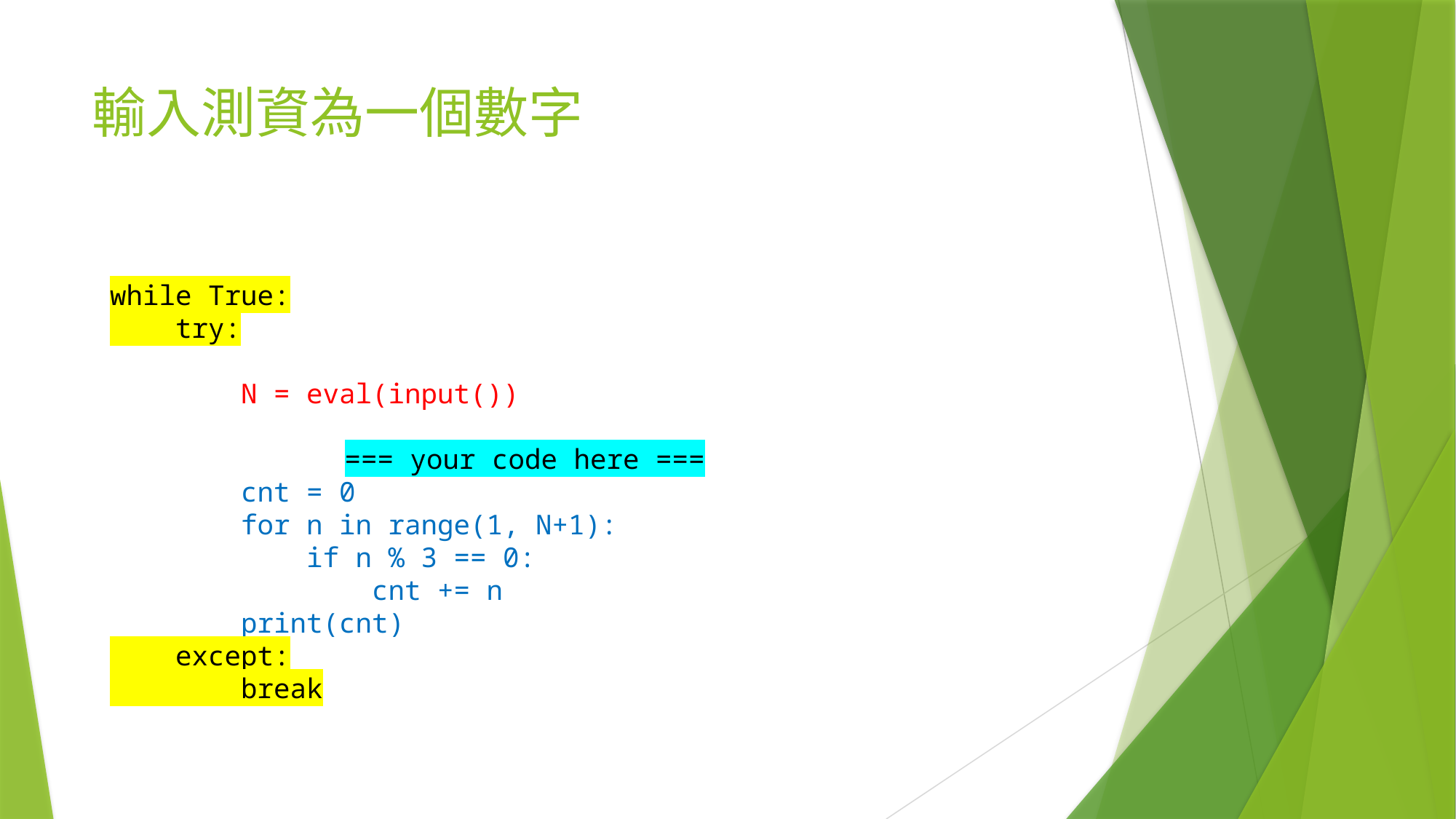

# 輸入測資為一個數字
﻿while True:
    try:

        N = eval(input())

		 === your code here ===
        cnt = 0
        for n in range(1, N+1):
            if n % 3 == 0:
                cnt += n
        print(cnt)
    except:
        break